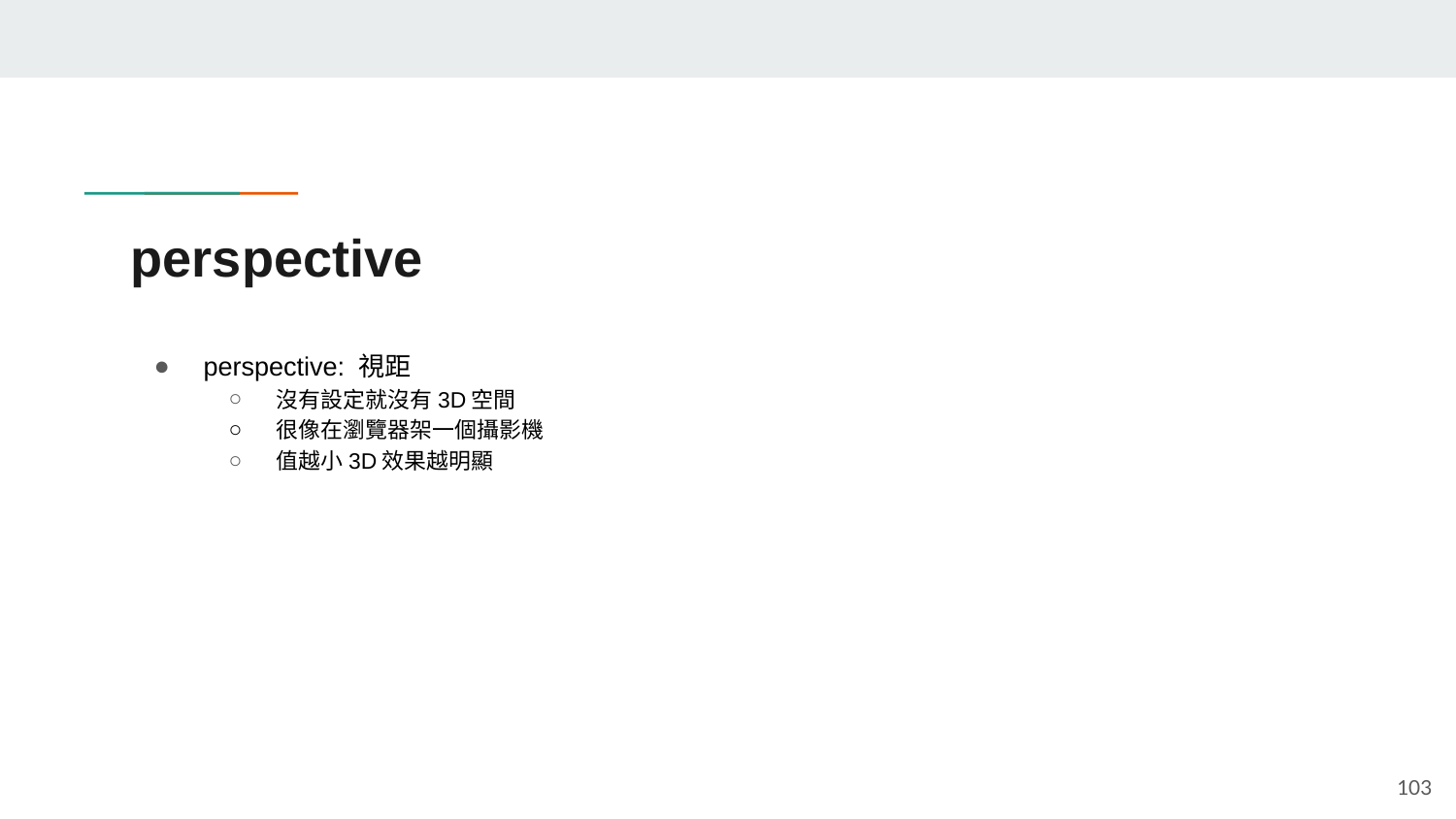

# perspective
perspective: 視距
沒有設定就沒有3D空間
很像在瀏覽器架一個攝影機
值越小3D效果越明顯

103